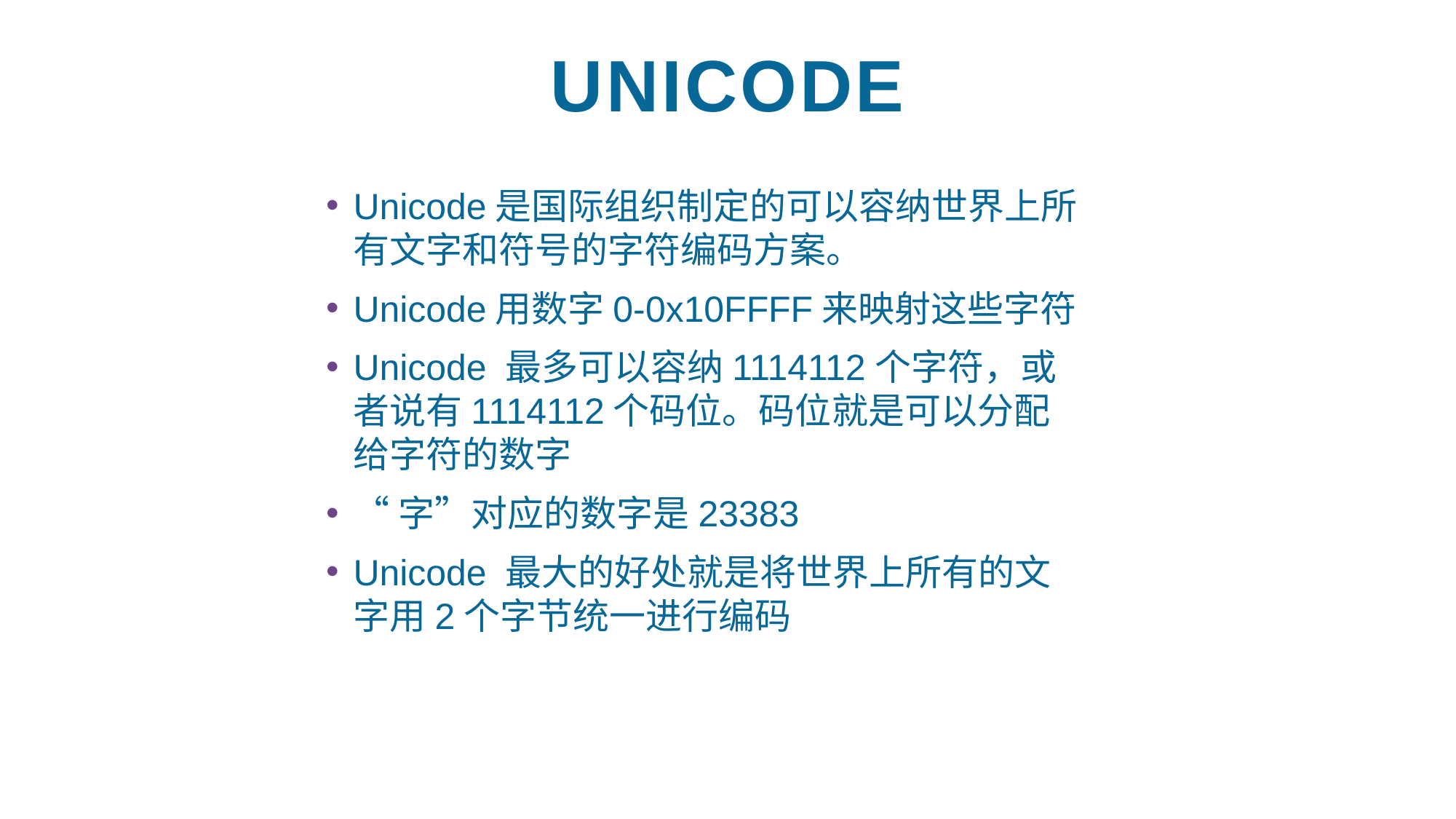

# Unicode
Unicode是国际组织制定的可以容纳世界上所有文字和符号的字符编码方案。
Unicode用数字0-0x10FFFF来映射这些字符
Unicode 最多可以容纳1114112个字符，或者说有1114112个码位。码位就是可以分配给字符的数字
“字”对应的数字是23383
Unicode 最大的好处就是将世界上所有的文字用2个字节统一进行编码